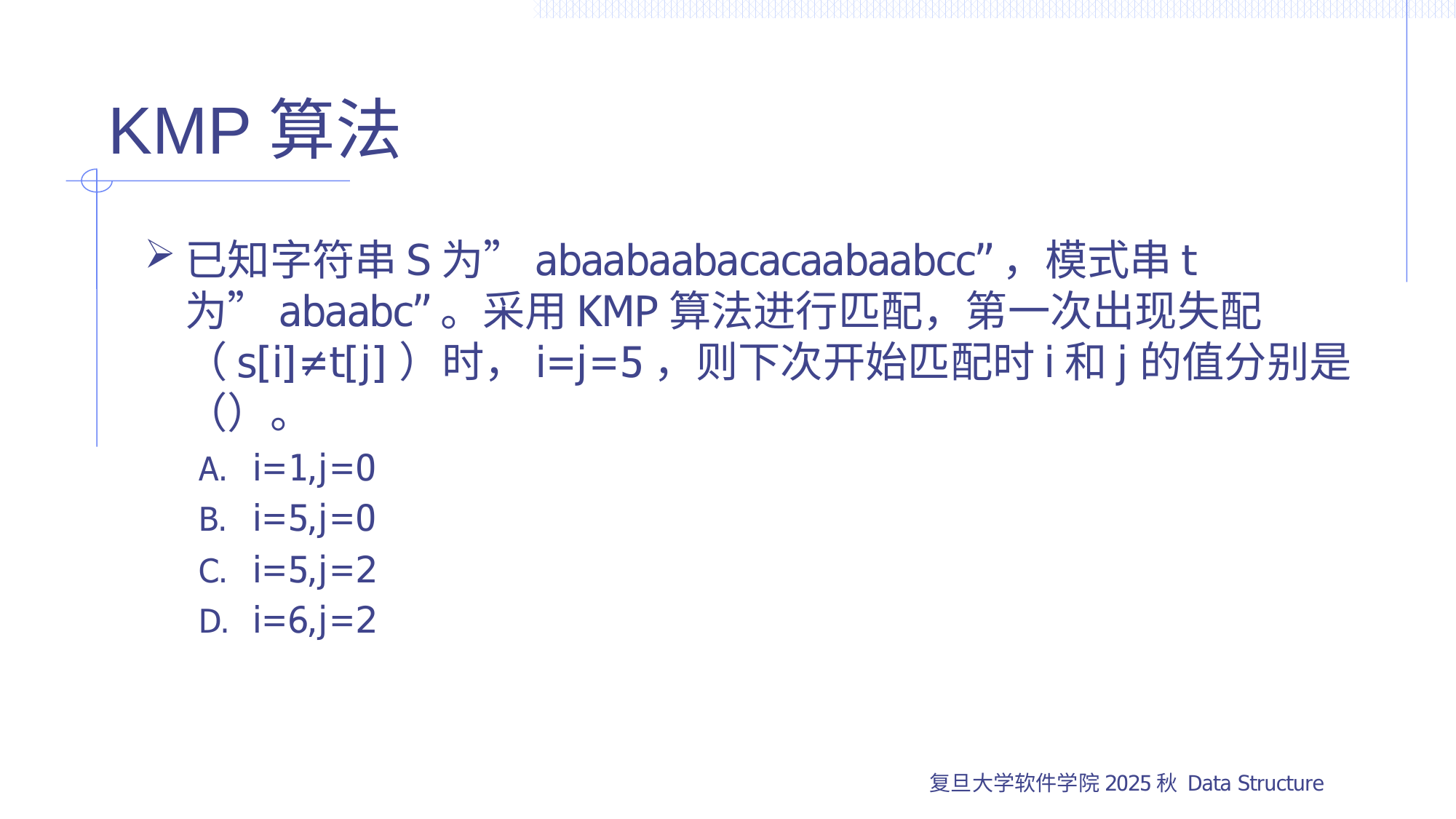

# KMP算法
已知字符串S为”abaabaabacacaabaabcc”，模式串t为”abaabc”。采用KMP算法进行匹配，第一次出现失配（s[i]≠t[j]）时，i=j=5，则下次开始匹配时i和j的值分别是（）。
i=1,j=0
i=5,j=0
i=5,j=2
i=6,j=2